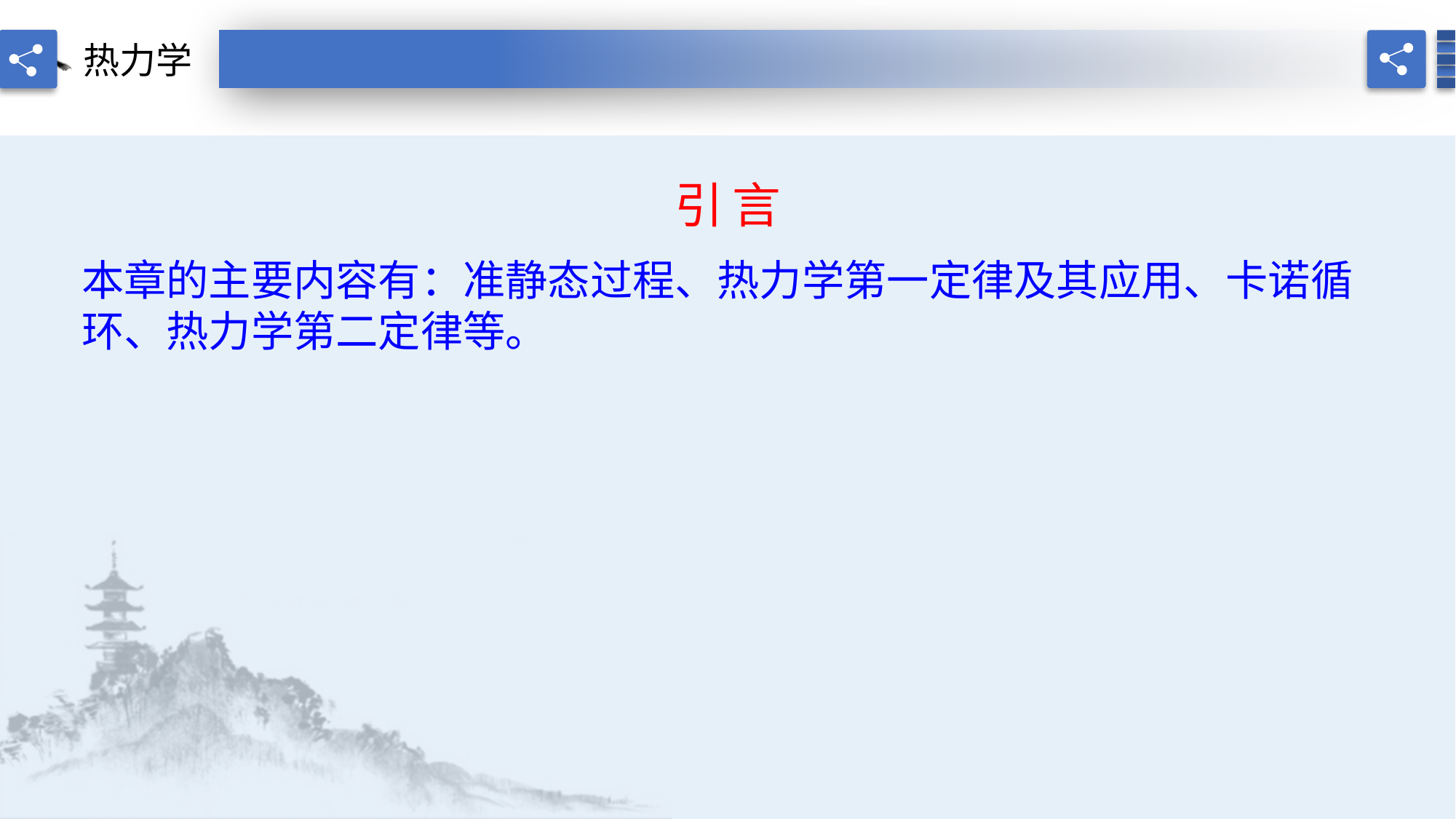

热力学

引言
本章的主要内容有：准静态过程、热力学第一定律及其应用、卡诺循环、热力学第二定律等。